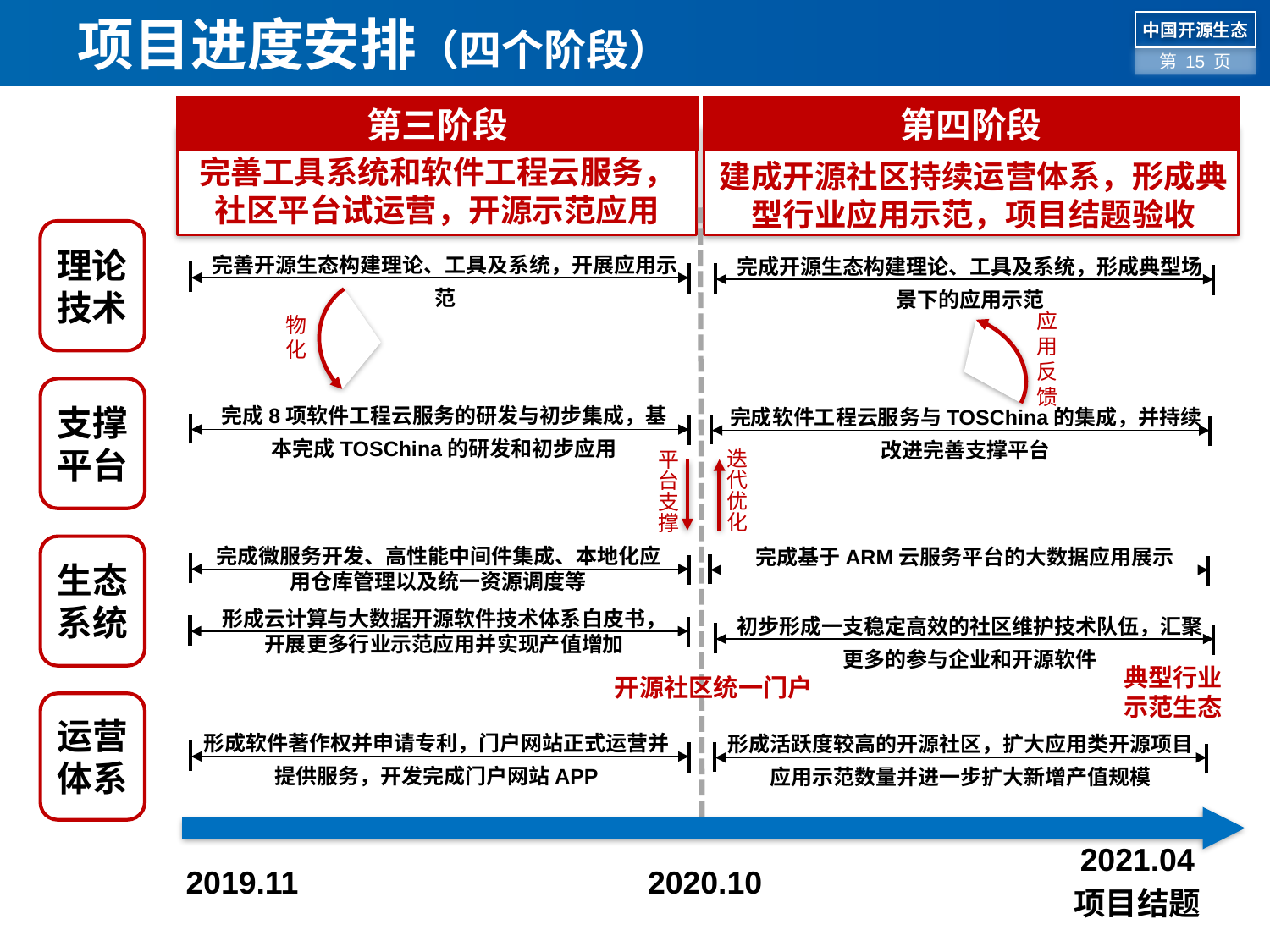

# 项目进度安排（四个阶段）
第三阶段
第四阶段

完善工具系统和软件工程云服务，社区平台试运营，开源示范应用
建成开源社区持续运营体系，形成典型行业应用示范，项目结题验收
理论技术
完善开源生态构建理论、工具及系统，开展应用示范
完成开源生态构建理论、工具及系统，形成典型场景下的应用示范

物化
应用反馈

支撑平台
完成8项软件工程云服务的研发与初步集成，基本完成TOSChina的研发和初步应用
完成软件工程云服务与TOSChina的集成，并持续改进完善支撑平台
迭代优化
平台支撑
完成基于ARM云服务平台的大数据应用展示
生态系统
完成微服务开发、高性能中间件集成、本地化应用仓库管理以及统一资源调度等
形成云计算与大数据开源软件技术体系白皮书，开展更多行业示范应用并实现产值增加
初步形成一支稳定高效的社区维护技术队伍，汇聚更多的参与企业和开源软件
典型行业
示范生态
开源社区统一门户
运营体系
形成软件著作权并申请专利，门户网站正式运营并提供服务，开发完成门户网站APP
形成活跃度较高的开源社区，扩大应用类开源项目应用示范数量并进一步扩大新增产值规模
| 2019.11 | 2020.10 | 2021.04 项目结题 |
| --- | --- | --- |